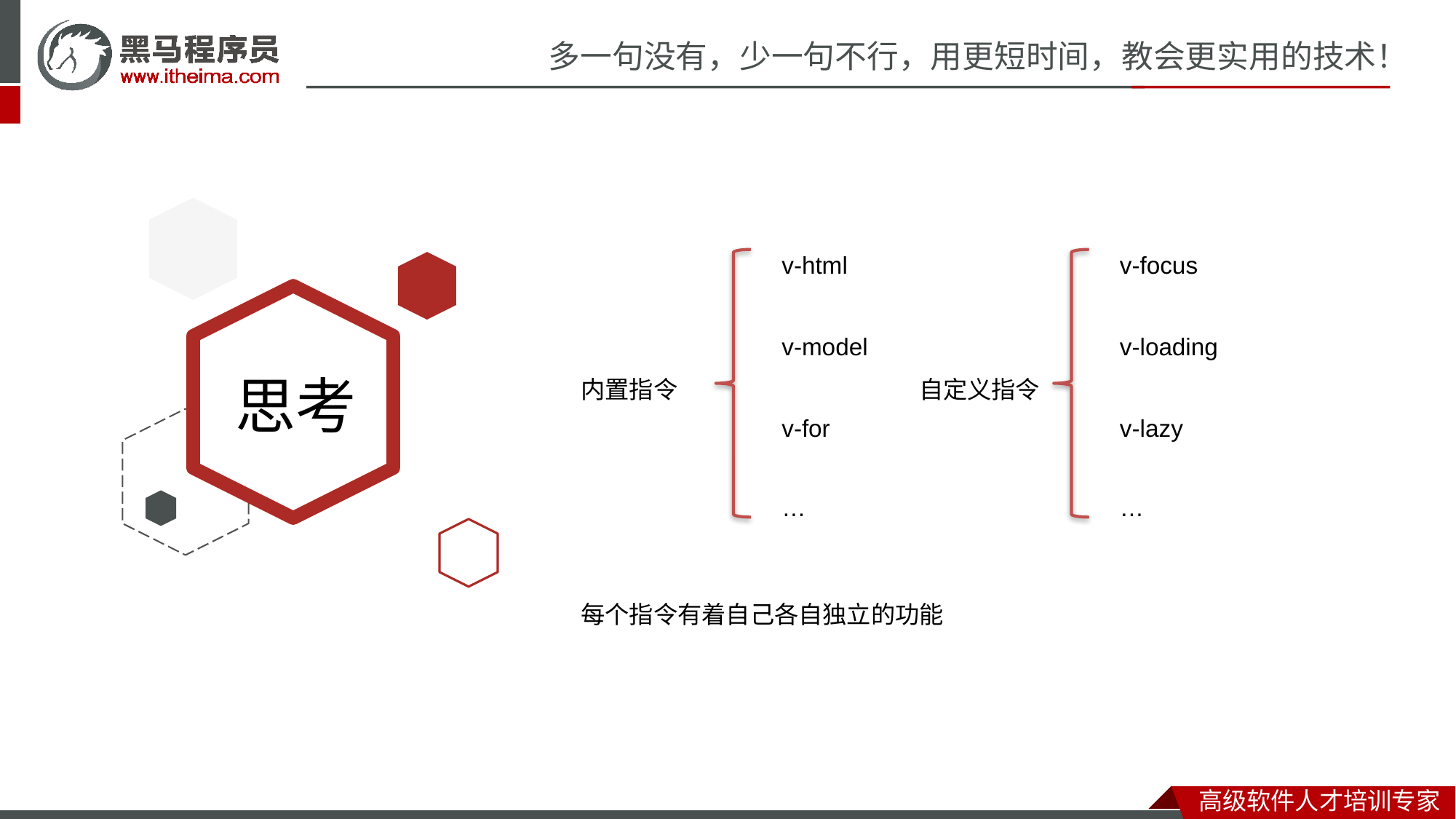

v-html
v-focus

v-model
v-loading
内置指令
自定义指令
v-for
v-lazy
…
…
每个指令有着自己各自独立的功能